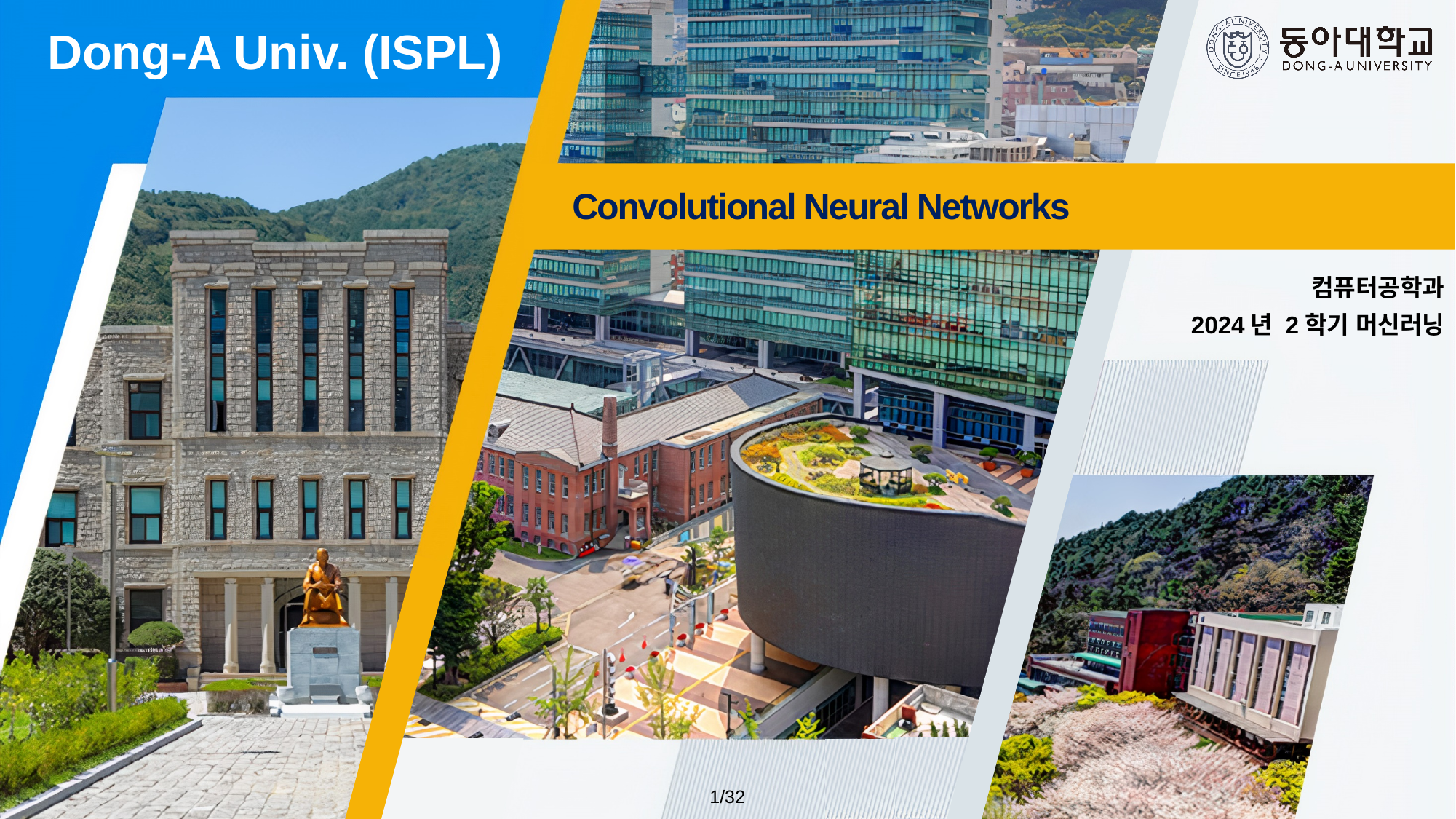

Convolutional Neural Networks
컴퓨터공학과
2024년 2학기 머신러닝